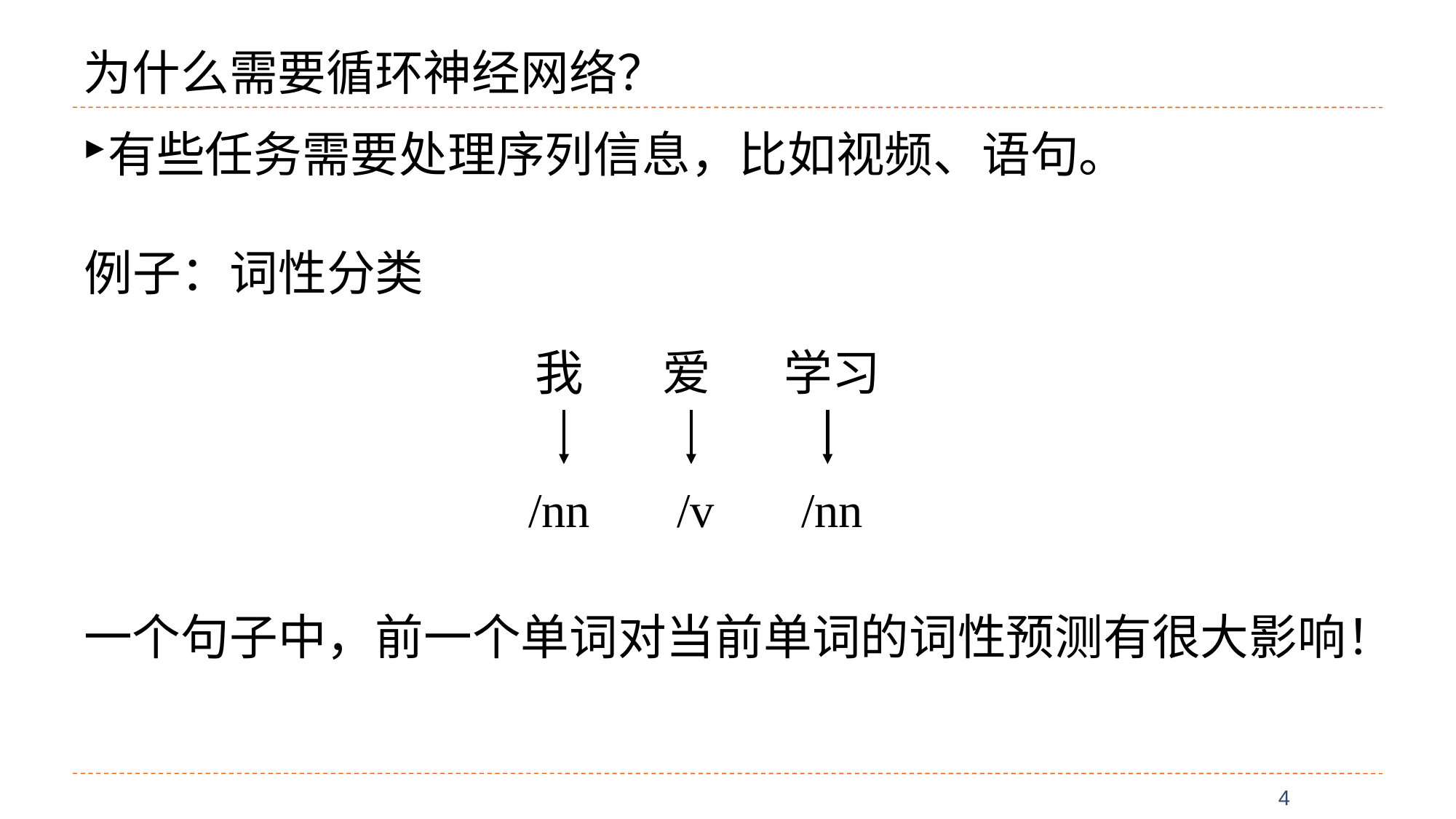

# 为什么需要循环神经网络？
有些任务需要处理序列信息，比如视频、语句。

例子：词性分类
我
爱
学习
/nn
/v
/nn
一个句子中，前一个单词对当前单词的词性预测有很大影响！